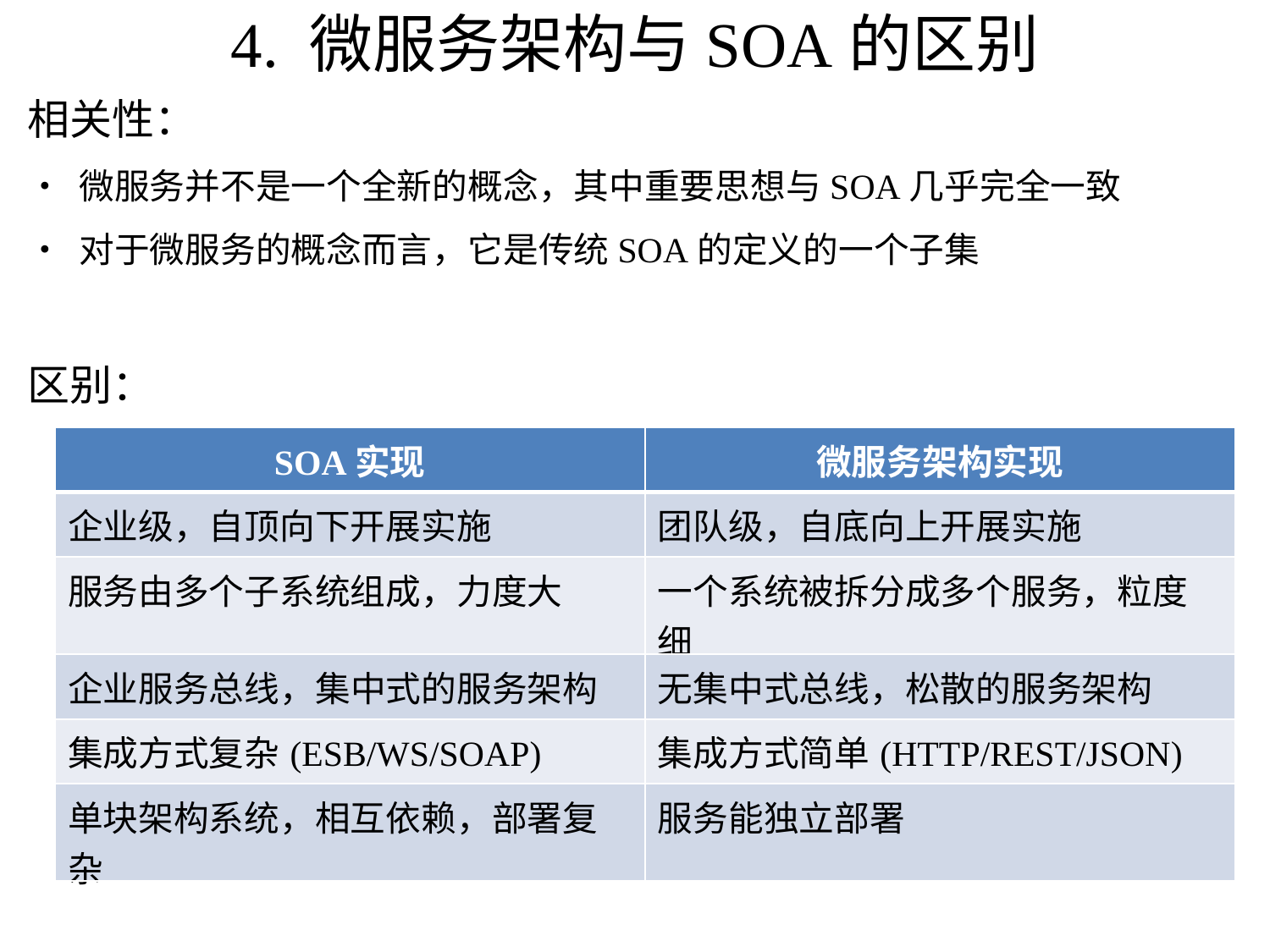

# 4. 微服务架构与SOA的区别
相关性：
• 微服务并不是一个全新的概念，其中重要思想与SOA几乎完全一致
• 对于微服务的概念而言，它是传统SOA的定义的一个子集
区别：
| SOA实现 | 微服务架构实现 |
| --- | --- |
| 企业级，自顶向下开展实施 | 团队级，自底向上开展实施 |
| 服务由多个子系统组成，力度大 | 一个系统被拆分成多个服务，粒度细 |
| 企业服务总线，集中式的服务架构 | 无集中式总线，松散的服务架构 |
| 集成方式复杂(ESB/WS/SOAP) | 集成方式简单(HTTP/REST/JSON) |
| 单块架构系统，相互依赖，部署复杂 | 服务能独立部署 |